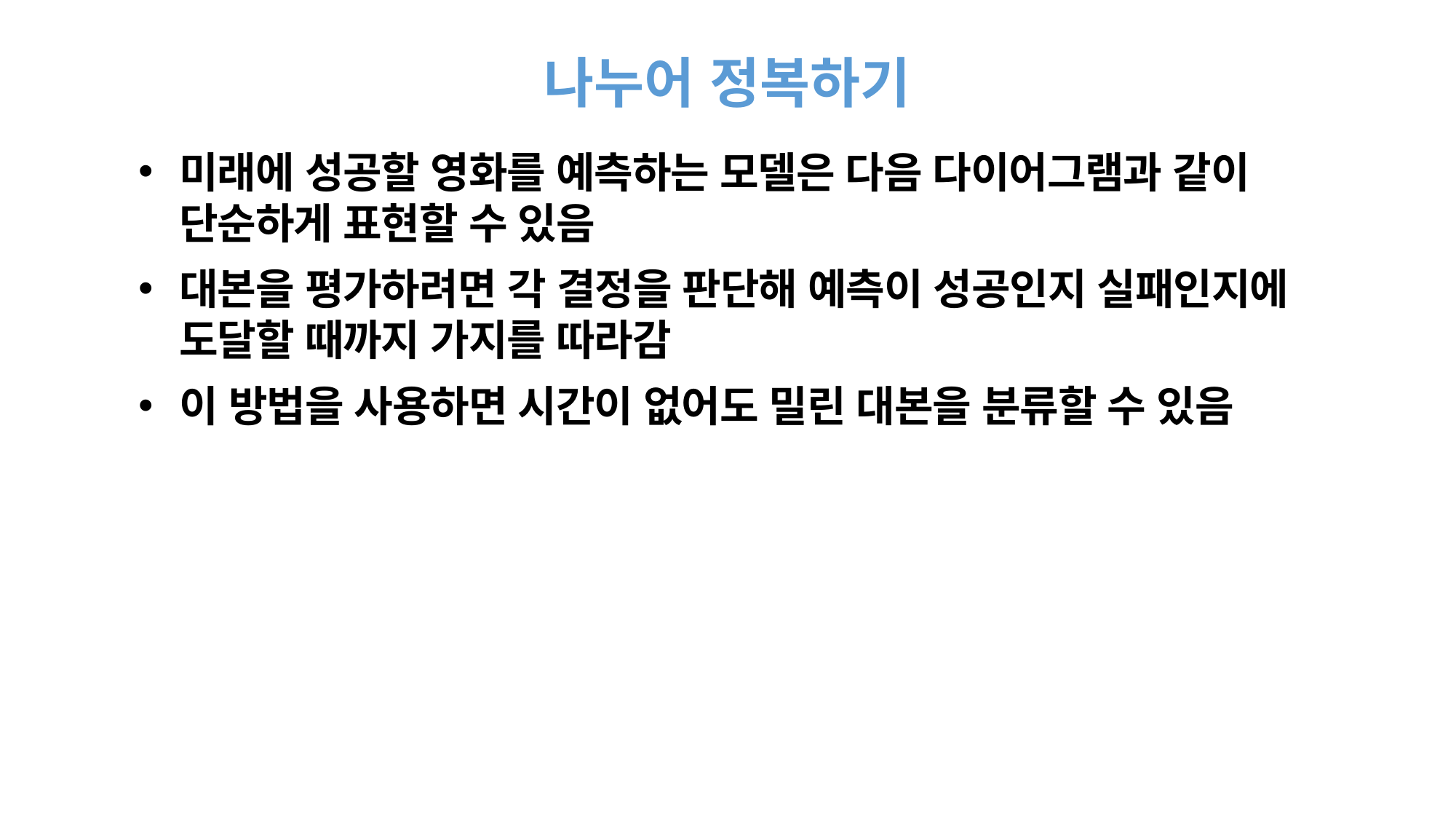

# 나누어 정복하기
미래에 성공할 영화를 예측하는 모델은 다음 다이어그램과 같이 단순하게 표현할 수 있음
대본을 평가하려면 각 결정을 판단해 예측이 성공인지 실패인지에 도달할 때까지 가지를 따라감
이 방법을 사용하면 시간이 없어도 밀린 대본을 분류할 수 있음